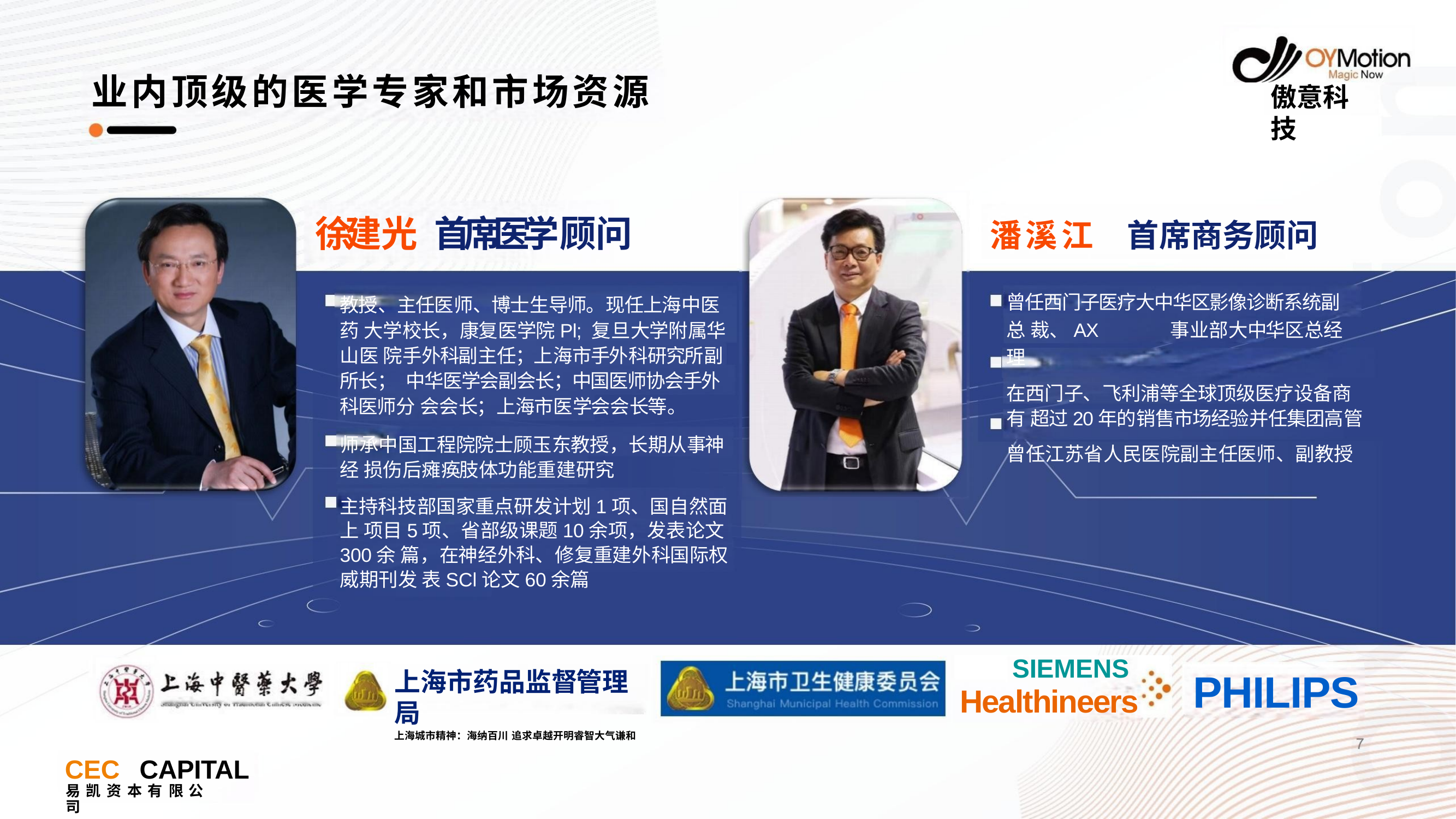

# 业内顶级的医学专家和市场资源
傲意科技

徐建光 首席医学顾问

教授、主任医师、博士生导师。现任上海中医药 大学校长，康复医学院Pl; 复旦大学附属华山医 院手外科副主任；上海市手外科研究所副所长；  中华医学会副会长；中国医师协会手外科医师分 会会长；上海市医学会会长等。
师承中国工程院院士顾玉东教授，长期从事神经 损伤后瘫痪肢体功能重建研究
主持科技部国家重点研发计划1项、国自然面上 项目5项、省部级课题10余项，发表论文300余 篇，在神经外科、修复重建外科国际权威期刊发 表SCl论文60余篇
潘溪江	首席商务顾问

曾任西门子医疗大中华区影像诊断系统副总 裁、AX	事业部大中华区总经理
在西门子、飞利浦等全球顶级医疗设备商有 超过20年的销售市场经验并任集团高管
曾任江苏省人民医院副主任医师、副教授
SIEMENS
Healthineers

上海市药品监督管理局
上海城市精神：海纳百川 追求卓越开明睿智大气谦和
PHILIPS

CEC	CAPITAL
易 凯 资 本 有 限 公	司